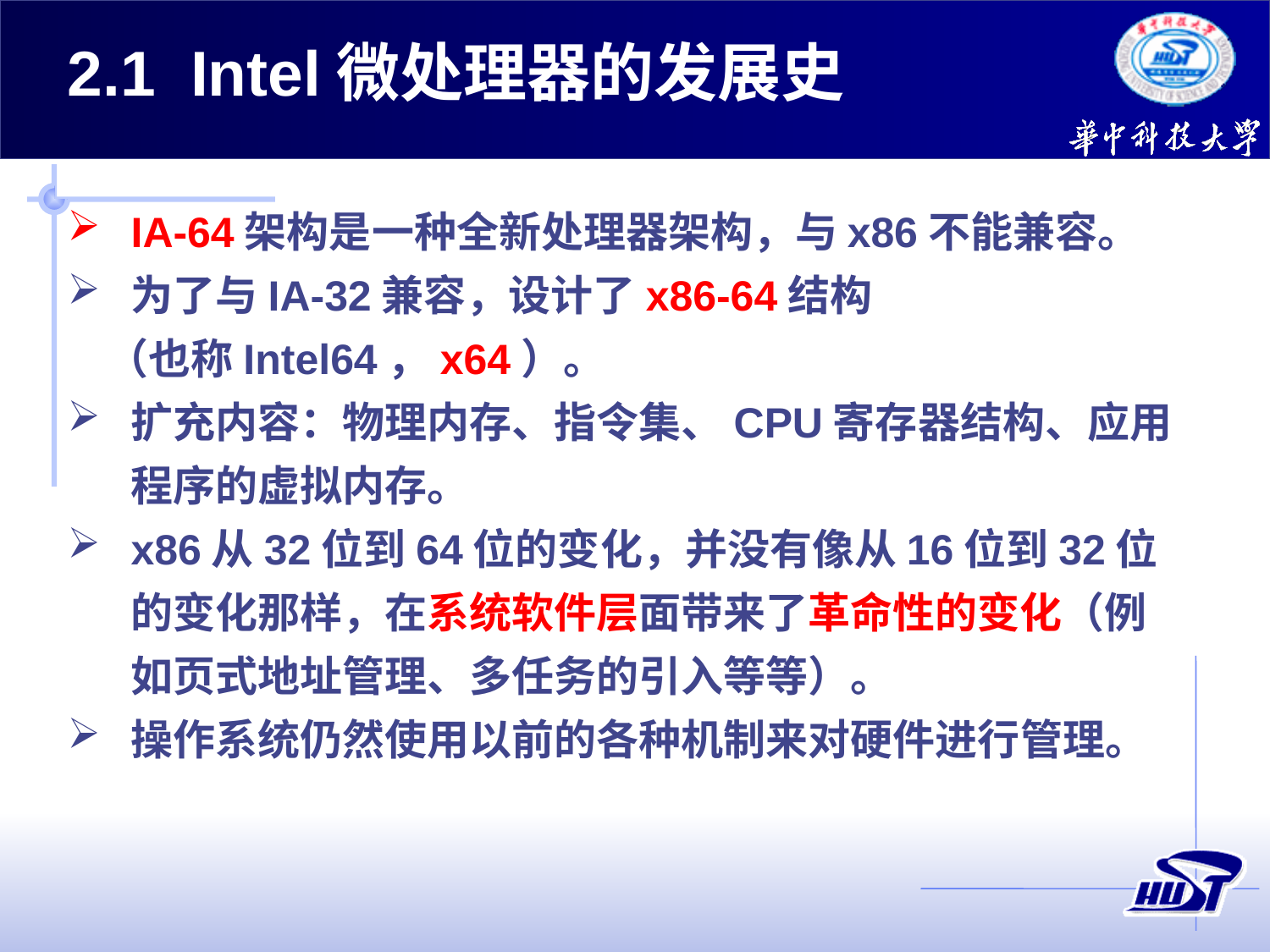

2.1  Intel微处理器的发展史
IA-64架构是一种全新处理器架构，与x86不能兼容。
为了与IA-32兼容，设计了x86-64结构
   （也称Intel64，x64）。
扩充内容：物理内存、指令集、CPU寄存器结构、应用程序的虚拟内存。
x86从32位到64位的变化，并没有像从16位到32位的变化那样，在系统软件层面带来了革命性的变化（例如页式地址管理、多任务的引入等等）。
操作系统仍然使用以前的各种机制来对硬件进行管理。